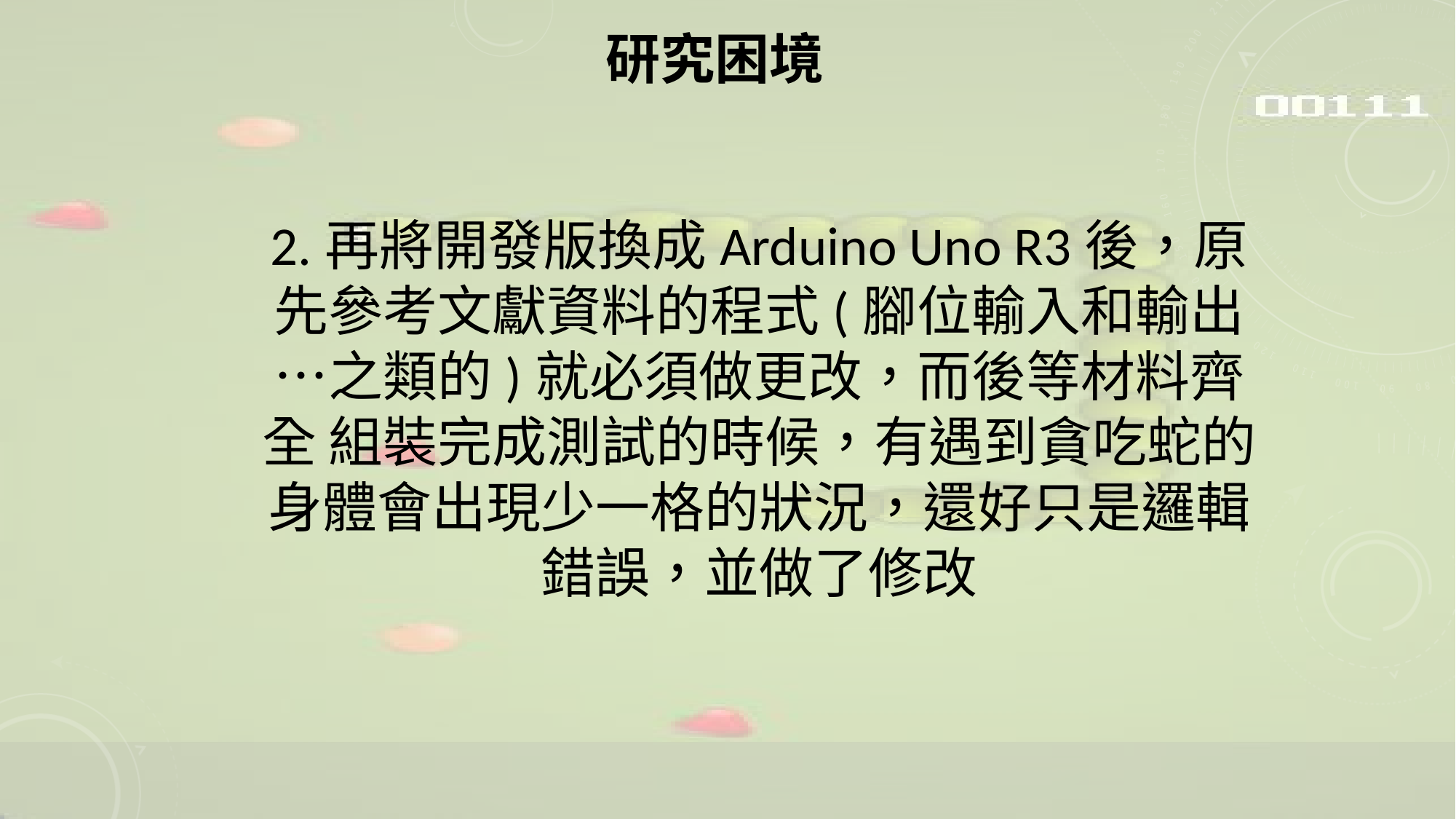

研究困境
2.再將開發版換成Arduino Uno R3後，原先參考文獻資料的程式(腳位輸入和輸出…之類的)就必須做更改，而後等材料齊全 組裝完成測試的時候，有遇到貪吃蛇的身體會出現少一格的狀況，還好只是邏輯錯誤，並做了修改